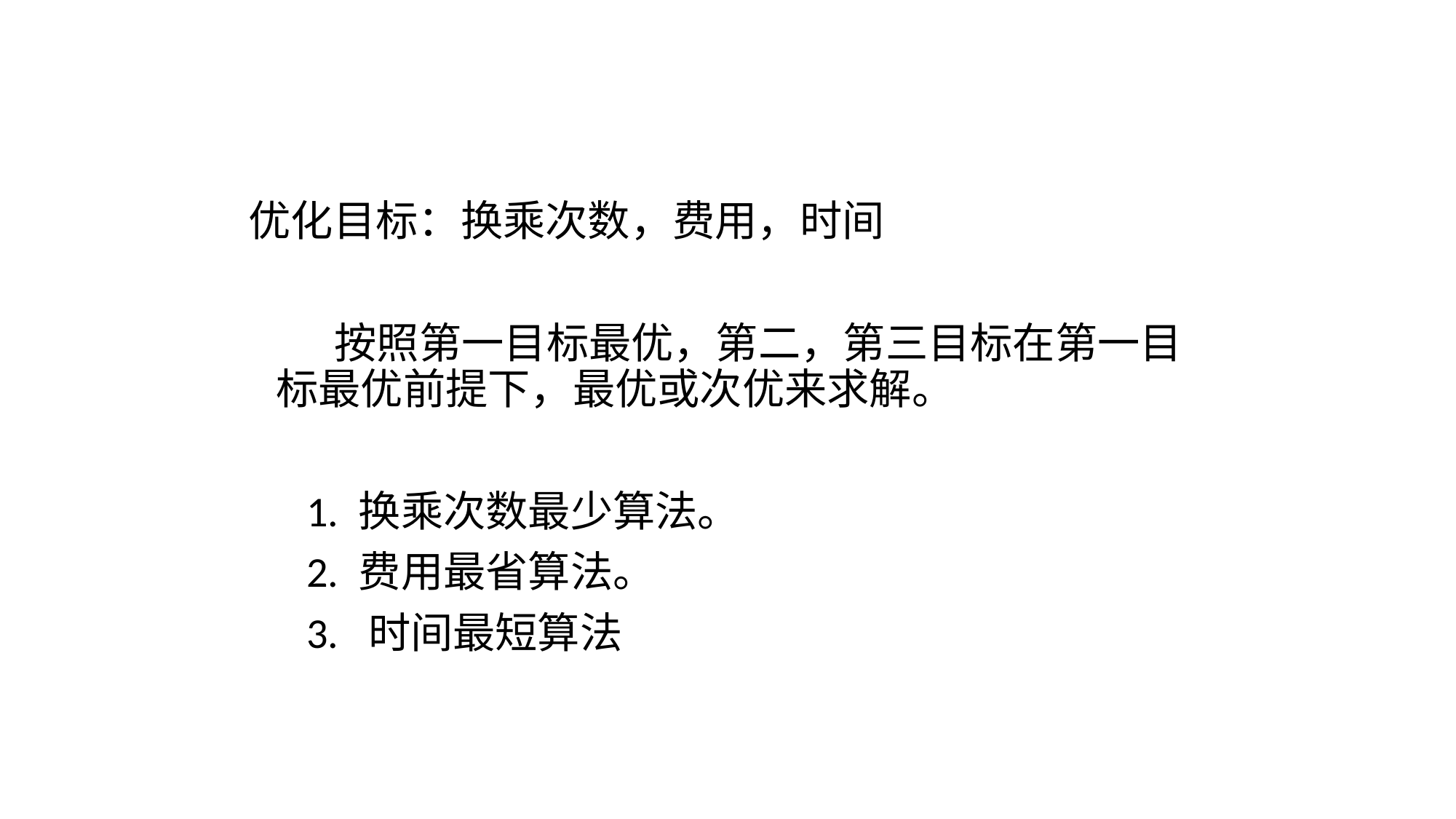

#
优化目标：换乘次数，费用，时间

        按照第一目标最优，第二，第三目标在第一目标最优前提下，最优或次优来求解。

      1. 换乘次数最少算法。
      2. 费用最省算法。
      3.  时间最短算法